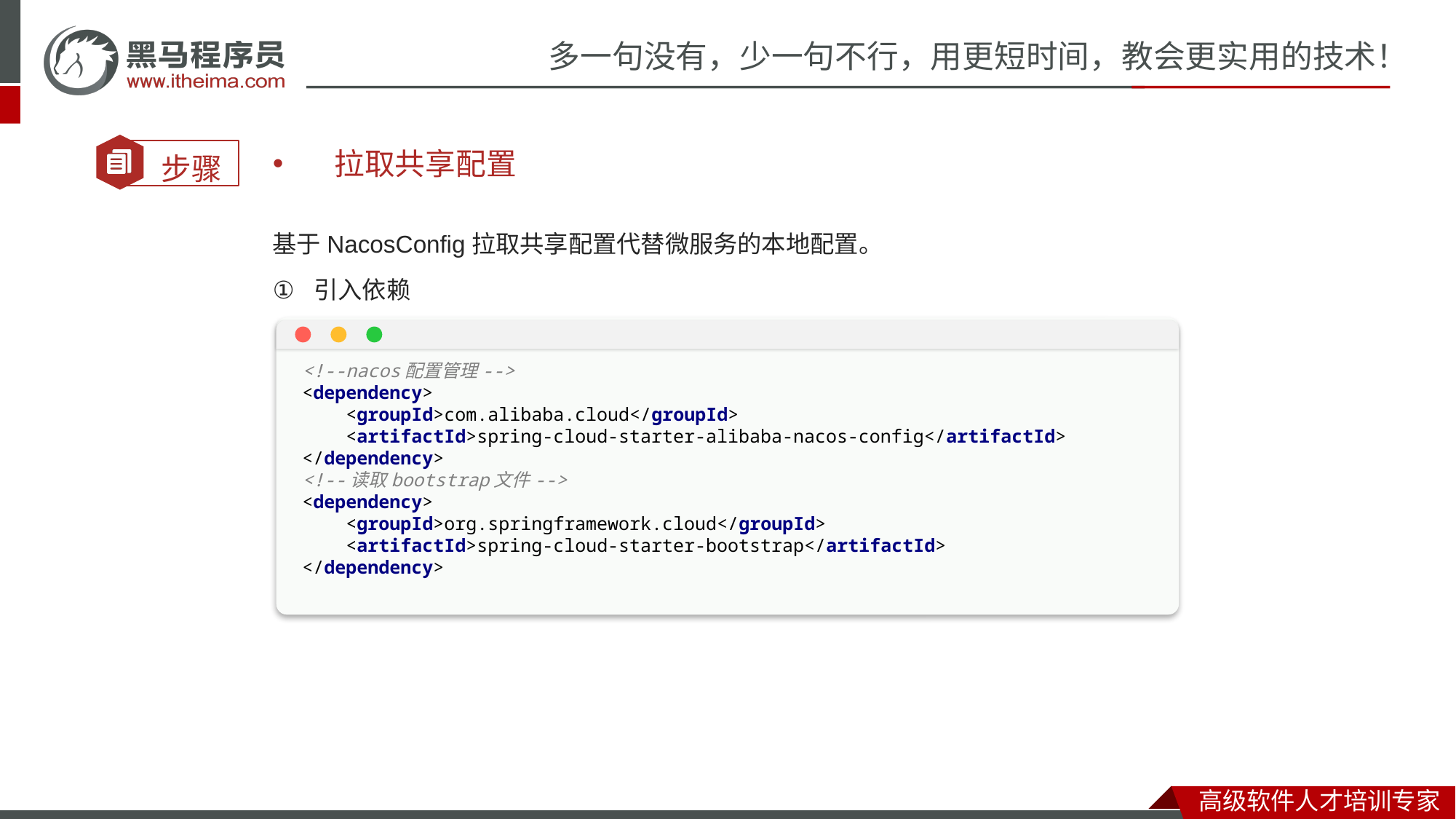

拉取共享配置
基于NacosConfig拉取共享配置代替微服务的本地配置。
引入依赖
新建bootstrap.yaml

<!--nacos配置管理-->
<dependency>
    <groupId>com.alibaba.cloud</groupId>
    <artifactId>spring-cloud-starter-alibaba-nacos-config</artifactId>
</dependency>
<!--读取bootstrap文件-->
<dependency>
    <groupId>org.springframework.cloud</groupId>
    <artifactId>spring-cloud-starter-bootstrap</artifactId>
</dependency>

spring:
  application:
    name: cart-service # 服务名称
  profiles:
    active: dev
  cloud:
    nacos:
      server-addr: 192.168.150.101 # nacos地址
      config:
        file-extension: yaml # 文件后缀名
        shared-configs: # 共享配置
          - dataId: shared-jdbc.yaml # 共享mybatis配置
          - dataId: shared-log.yaml # 共享日志配置
          - dataId: shared-swagger.yaml # 共享日志配置